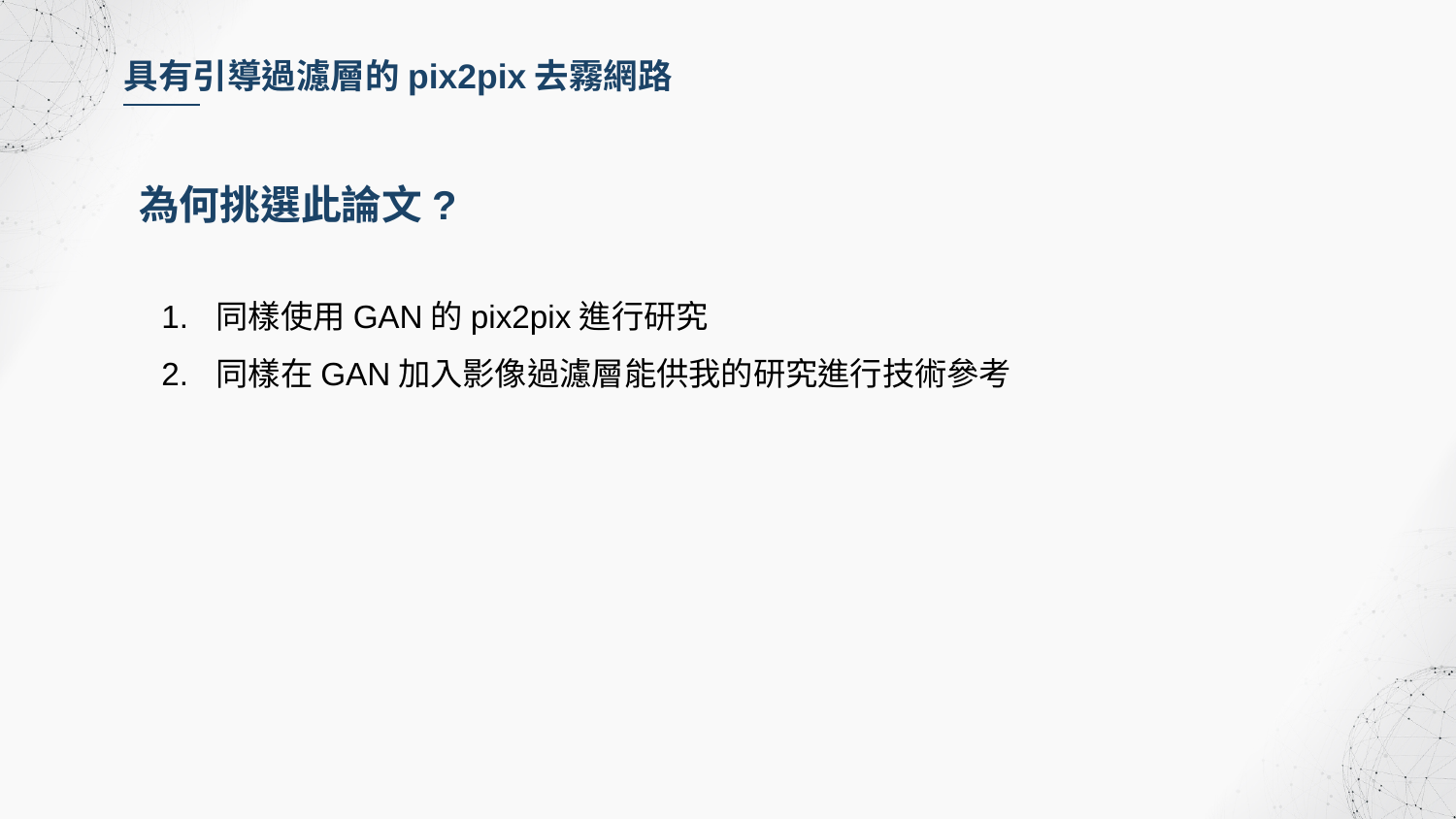

具有引導過濾層的pix2pix去霧網路
為何挑選此論文?
同樣使用GAN的pix2pix進行研究
同樣在GAN加入影像過濾層能供我的研究進行技術參考